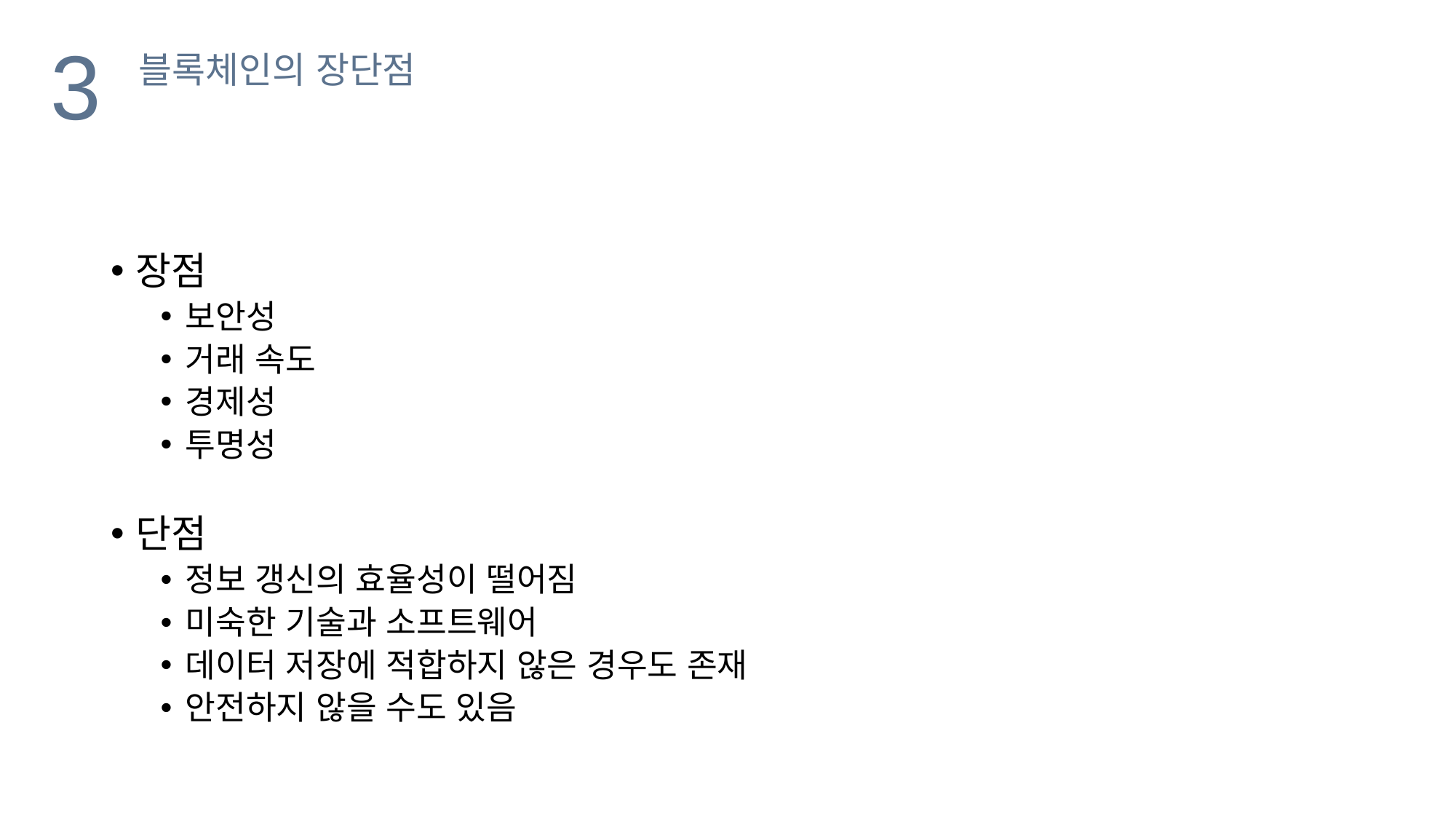

3
블록체인의 장단점

장점
보안성
거래 속도
경제성
투명성

단점
정보 갱신의 효율성이 떨어짐
미숙한 기술과 소프트웨어
데이터 저장에 적합하지 않은 경우도 존재
안전하지 않을 수도 있음